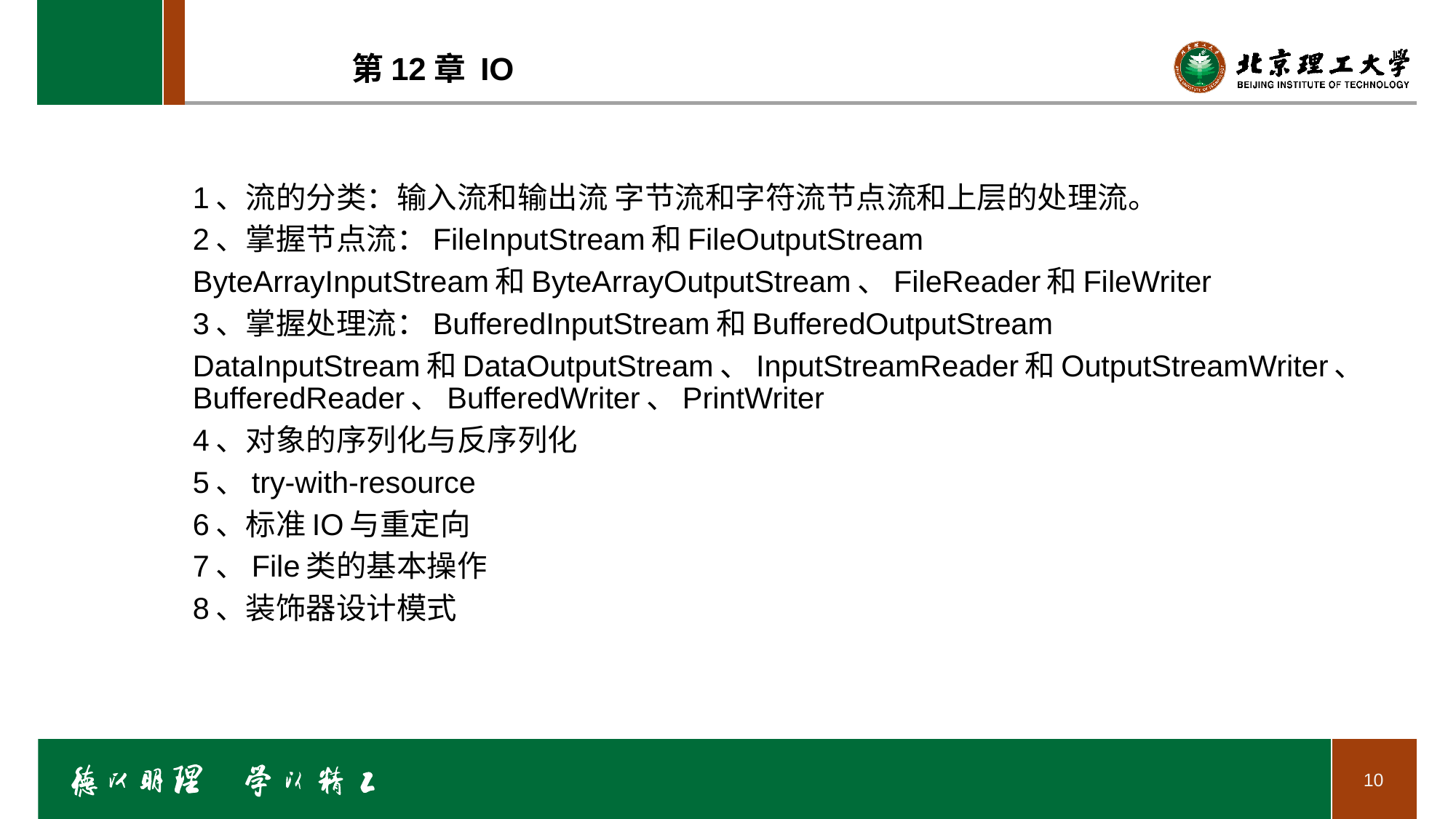

# 第12章 IO
1、流的分类：输入流和输出流 字节流和字符流节点流和上层的处理流。
2、掌握节点流：FileInputStream和FileOutputStream
ByteArrayInputStream和ByteArrayOutputStream、FileReader和FileWriter
3、掌握处理流：BufferedInputStream和BufferedOutputStream
DataInputStream和DataOutputStream、InputStreamReader和OutputStreamWriter、BufferedReader、BufferedWriter、PrintWriter
4、对象的序列化与反序列化
5、try-with-resource
6、标准IO与重定向
7、File类的基本操作
8、装饰器设计模式